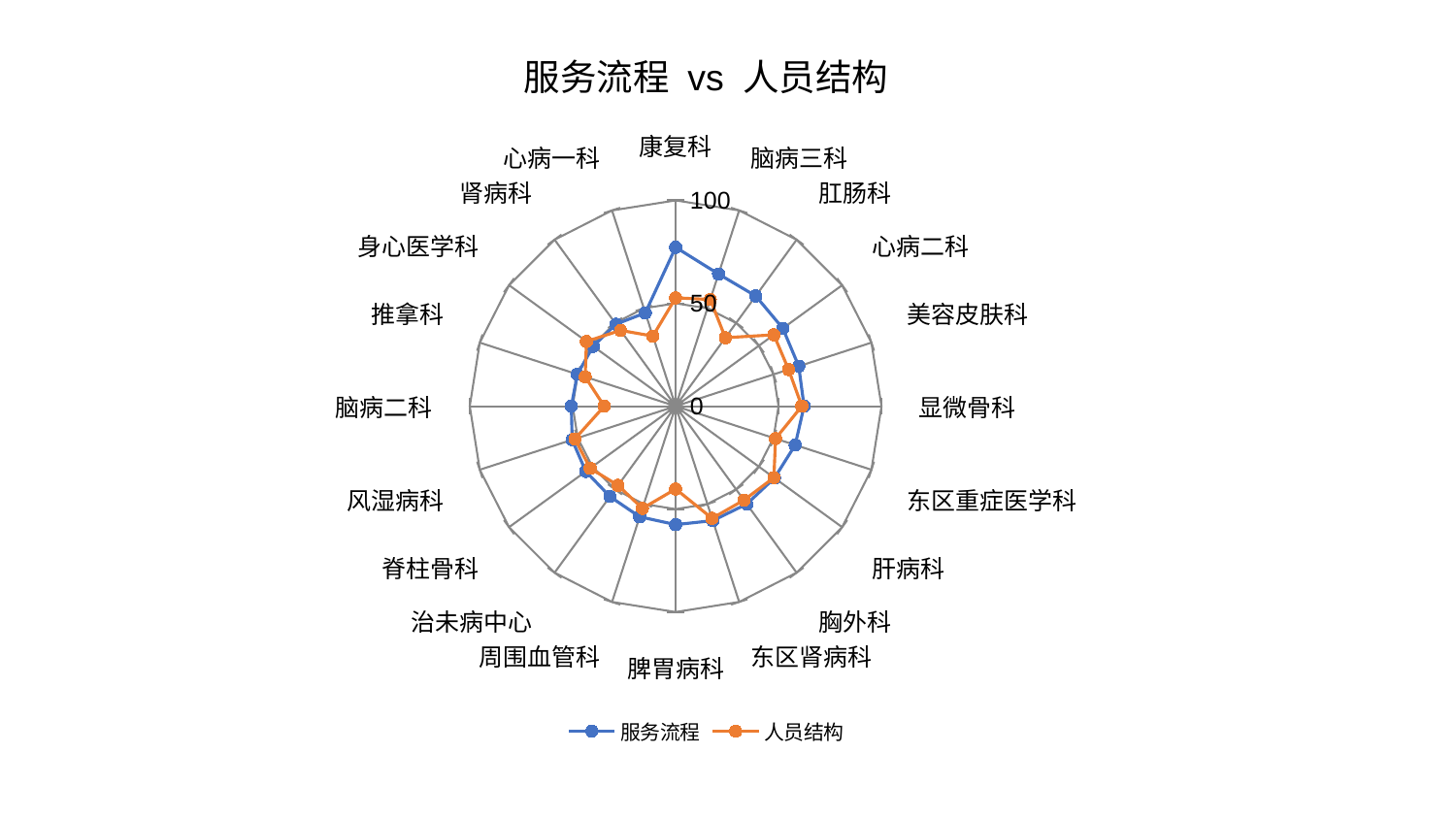

### Chart: 服务流程 vs 人员结构

| Category | 服务流程 | 人员结构 |
|---|---|---|
| 康复科 | 77.20881546200715 | 52.653314608123296 |
| 脑病三科 | 67.52686313167825 | 54.53057826421484 |
| 肛肠科 | 66.20882205664353 | 41.15023150723613 |
| 心病二科 | 64.37899064997924 | 58.98533134059614 |
| 美容皮肤科 | 62.88771649621147 | 57.71448945231059 |
| 显微骨科 | 62.407523985400516 | 61.30771985497111 |
| 东区重症医学科 | 61.087955939306326 | 51.0223993161271 |
| 肝病科 | 59.37186933530194 | 59.0404431525906 |
| 胸外科 | 58.785533155325794 | 56.44595547783248 |
| 东区肾病科 | 58.46408695128024 | 57.30033288849687 |
| 脾胃病科 | 57.55873579206206 | 40.233571635837336 |
| 周围血管科 | 56.5174332747446 | 52.22624477117236 |
| 治未病中心 | 54.27175233980922 | 47.57275030750034 |
| 脊柱骨科 | 53.927679076219036 | 51.30942590636146 |
| 风湿病科 | 52.84242258510376 | 51.444833969399085 |
| 脑病二科 | 50.645208552312944 | 34.67520631322951 |
| 推拿科 | 50.20082830005348 | 46.210233831055966 |
| 身心医学科 | 49.495679984976675 | 53.534293654517526 |
| 肾病科 | 49.26007009821181 | 45.55561377577906 |
| 心病一科 | 47.65953097262286 | 35.815361794782376 |
60